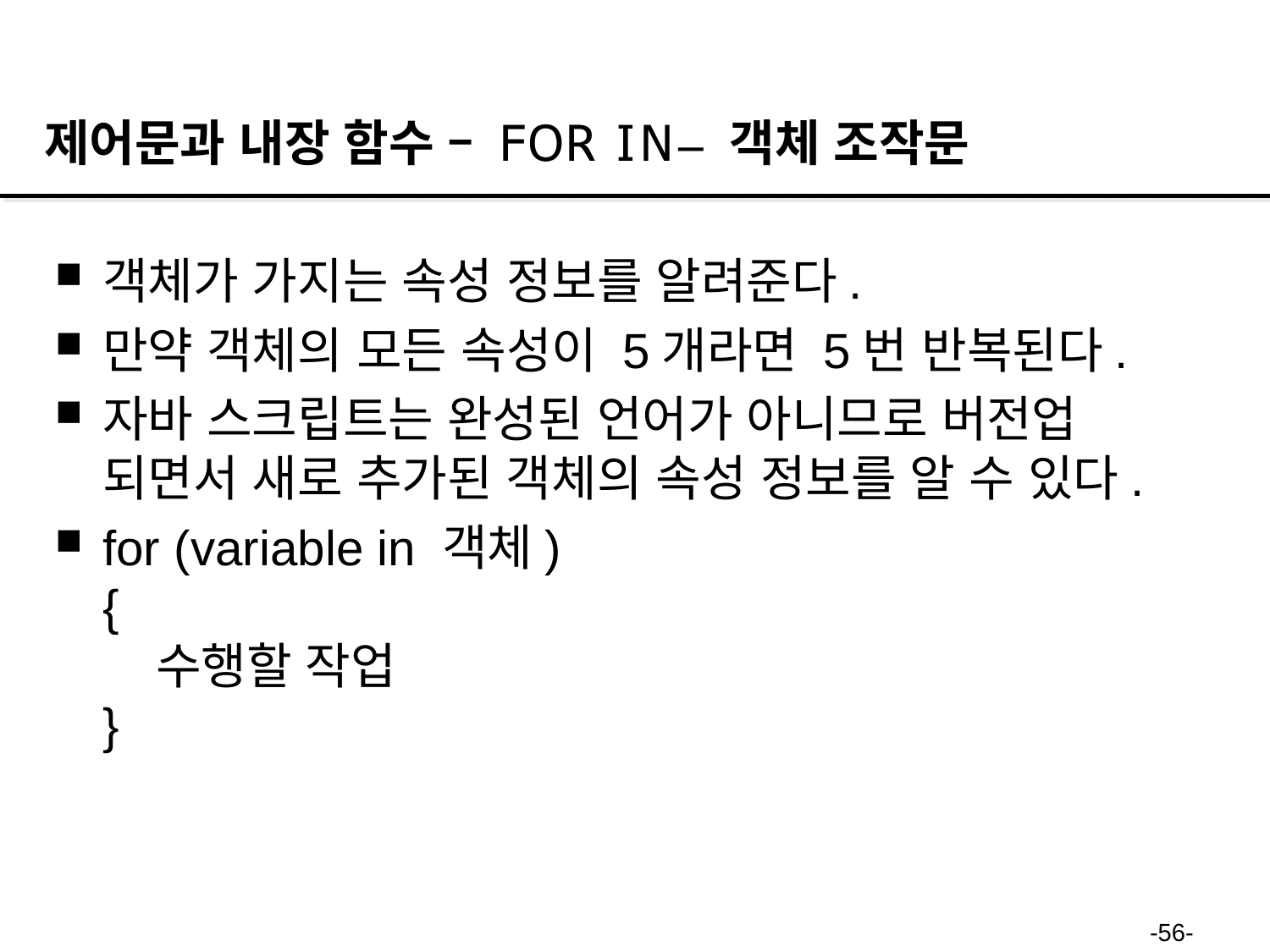

제어문과 내장 함수 – FOR IN– 객체 조작문
객체가 가지는 속성 정보를 알려준다.
만약 객체의 모든 속성이 5개라면 5번 반복된다.
자바 스크립트는 완성된 언어가 아니므로 버전업 되면서 새로 추가된 객체의 속성 정보를 알 수 있다.
for (variable in 객체)
{
   수행할 작업
}
-56-